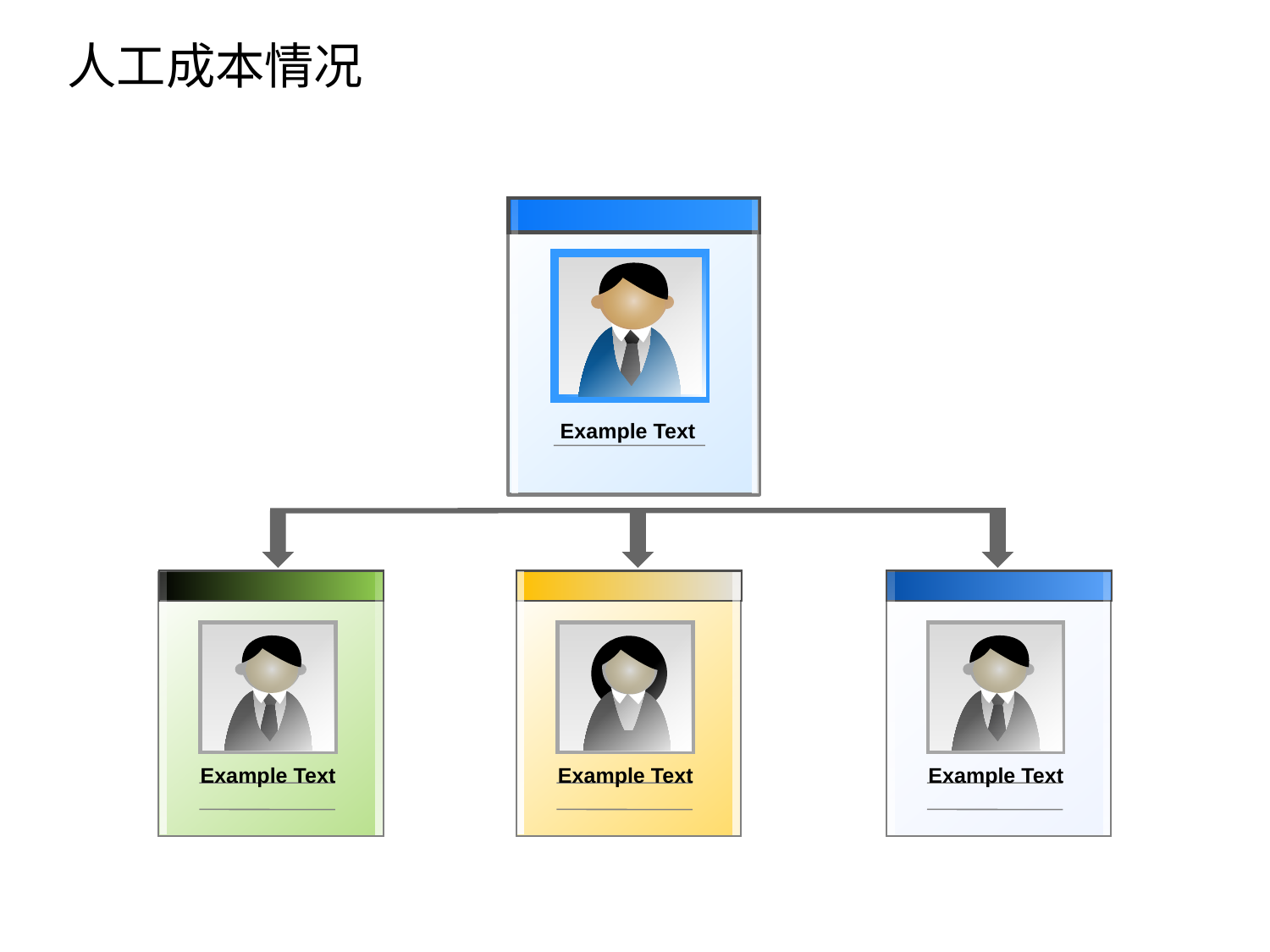

人工成本情况

Example Text

Example Text

Example Text

Example Text